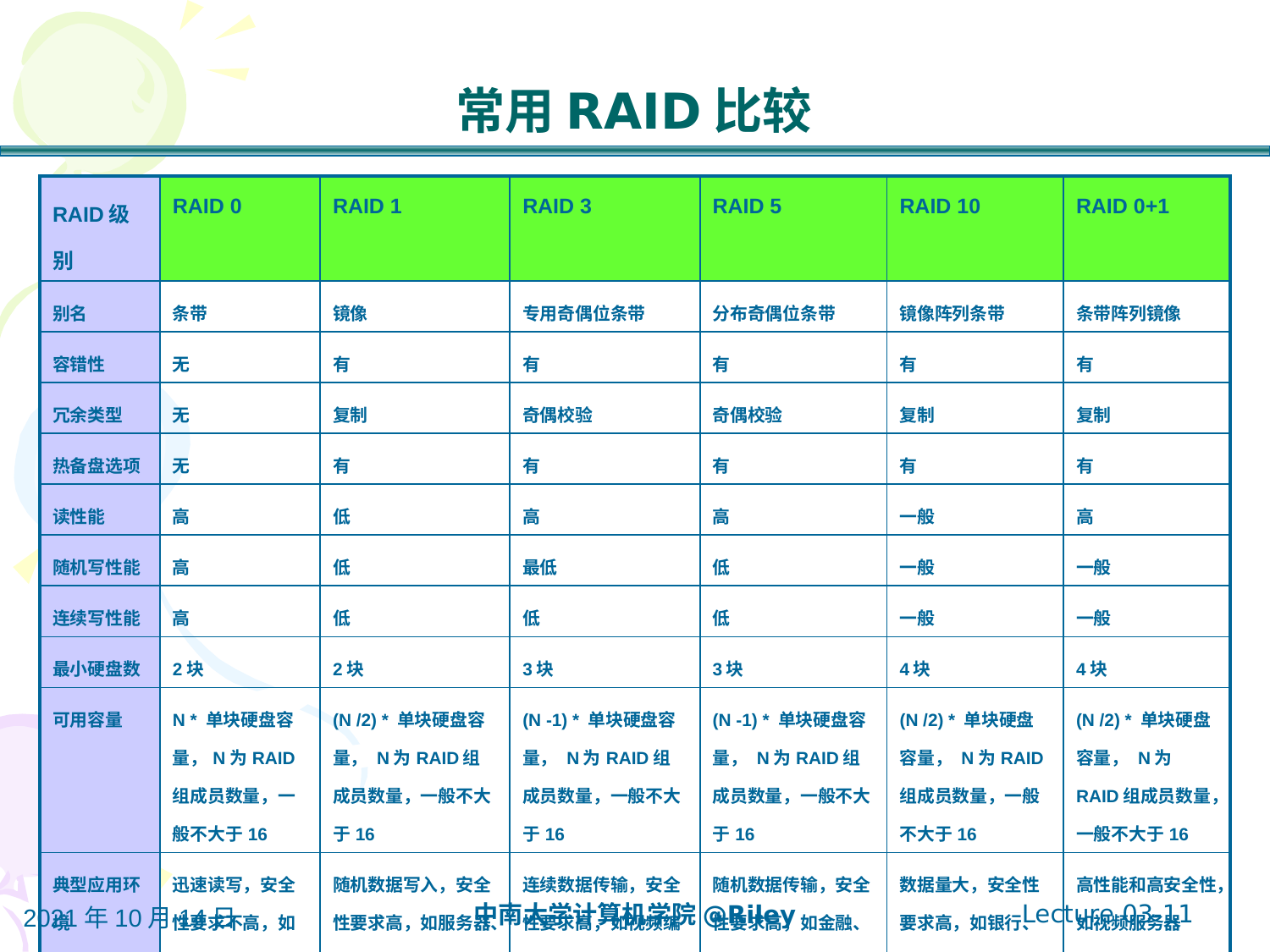

# 常用RAID比较
| RAID级别 | RAID 0 | RAID 1 | RAID 3 | RAID 5 | RAID 10 | RAID 0+1 |
| --- | --- | --- | --- | --- | --- | --- |
| 别名 | 条带 | 镜像 | 专用奇偶位条带 | 分布奇偶位条带 | 镜像阵列条带 | 条带阵列镜像 |
| 容错性 | 无 | 有 | 有 | 有 | 有 | 有 |
| 冗余类型 | 无 | 复制 | 奇偶校验 | 奇偶校验 | 复制 | 复制 |
| 热备盘选项 | 无 | 有 | 有 | 有 | 有 | 有 |
| 读性能 | 高 | 低 | 高 | 高 | 一般 | 高 |
| 随机写性能 | 高 | 低 | 最低 | 低 | 一般 | 一般 |
| 连续写性能 | 高 | 低 | 低 | 低 | 一般 | 一般 |
| 最小硬盘数 | 2块 | 2块 | 3块 | 3块 | 4块 | 4块 |
| 可用容量 | N \* 单块硬盘容量，N为RAID组成员数量，一般不大于16 | (N /2) \* 单块硬盘容量， N为RAID组成员数量，一般不大于16 | (N -1) \* 单块硬盘容量， N为RAID组成员数量，一般不大于16 | (N -1) \* 单块硬盘容量， N为RAID组成员数量，一般不大于16 | (N /2) \* 单块硬盘容量， N为RAID组成员数量，一般不大于16 | (N /2) \* 单块硬盘容量， N为RAID组成员数量，一般不大于16 |
| 典型应用环境 | 迅速读写，安全性要求不高，如图形工作站等 | 随机数据写入，安全性要求高，如服务器、数据库存储领域 | 连续数据传输，安全性要求高，如视频编辑、大型数据库等 | 随机数据传输，安全性要求高，如金融、数据库、存储等 | 数据量大，安全性要求高，如银行、金融等领域 | 高性能和高安全性，如视频服务器 |
Lecture 03-11
中南大学计算机学院@Riley
2021年10月14日